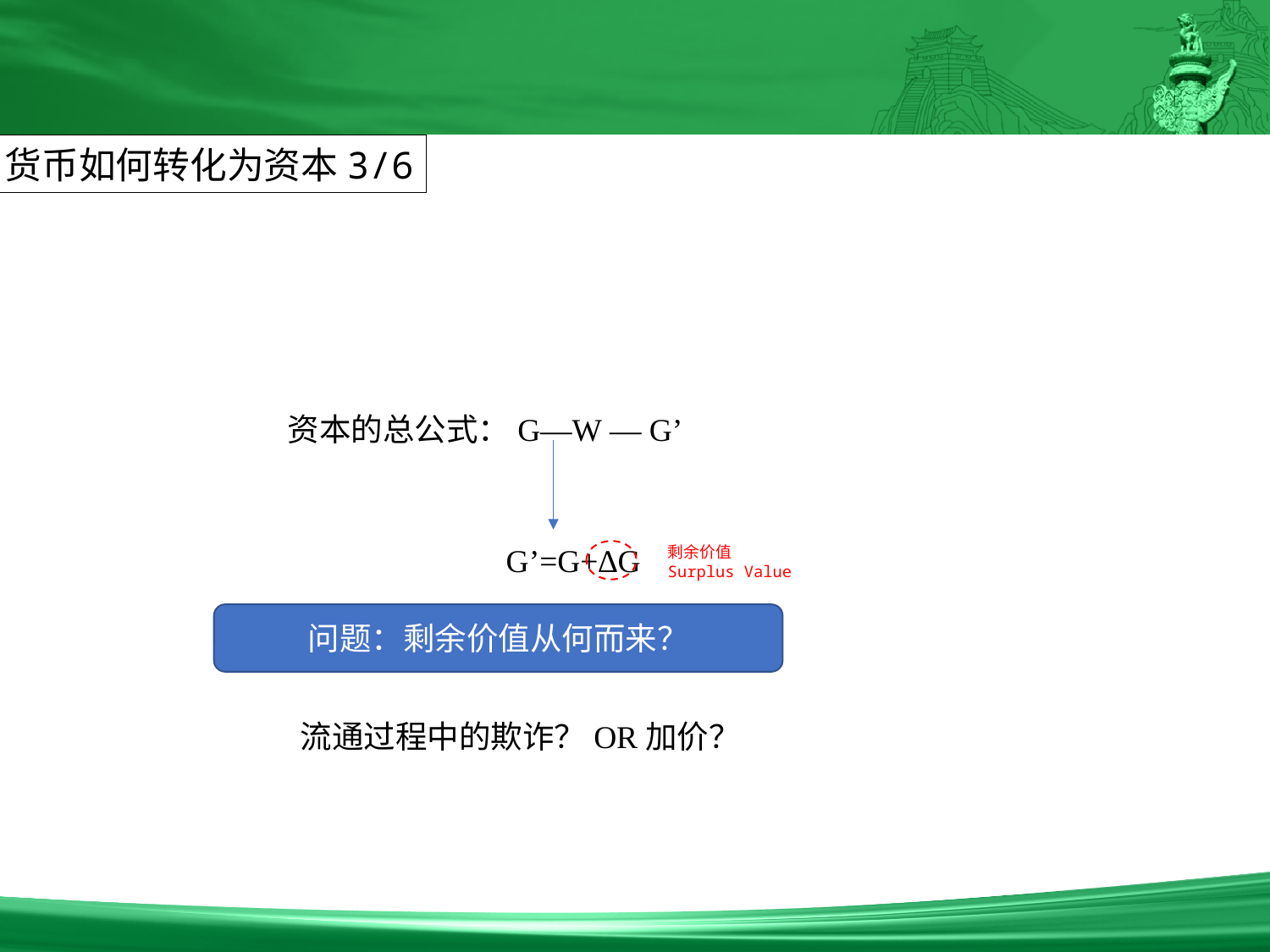

货币如何转化为资本3/6
资本的总公式：G—W — G’
G’=G+∆G
剩余价值
Surplus Value

问题：剩余价值从何而来？
流通过程中的欺诈？OR加价？